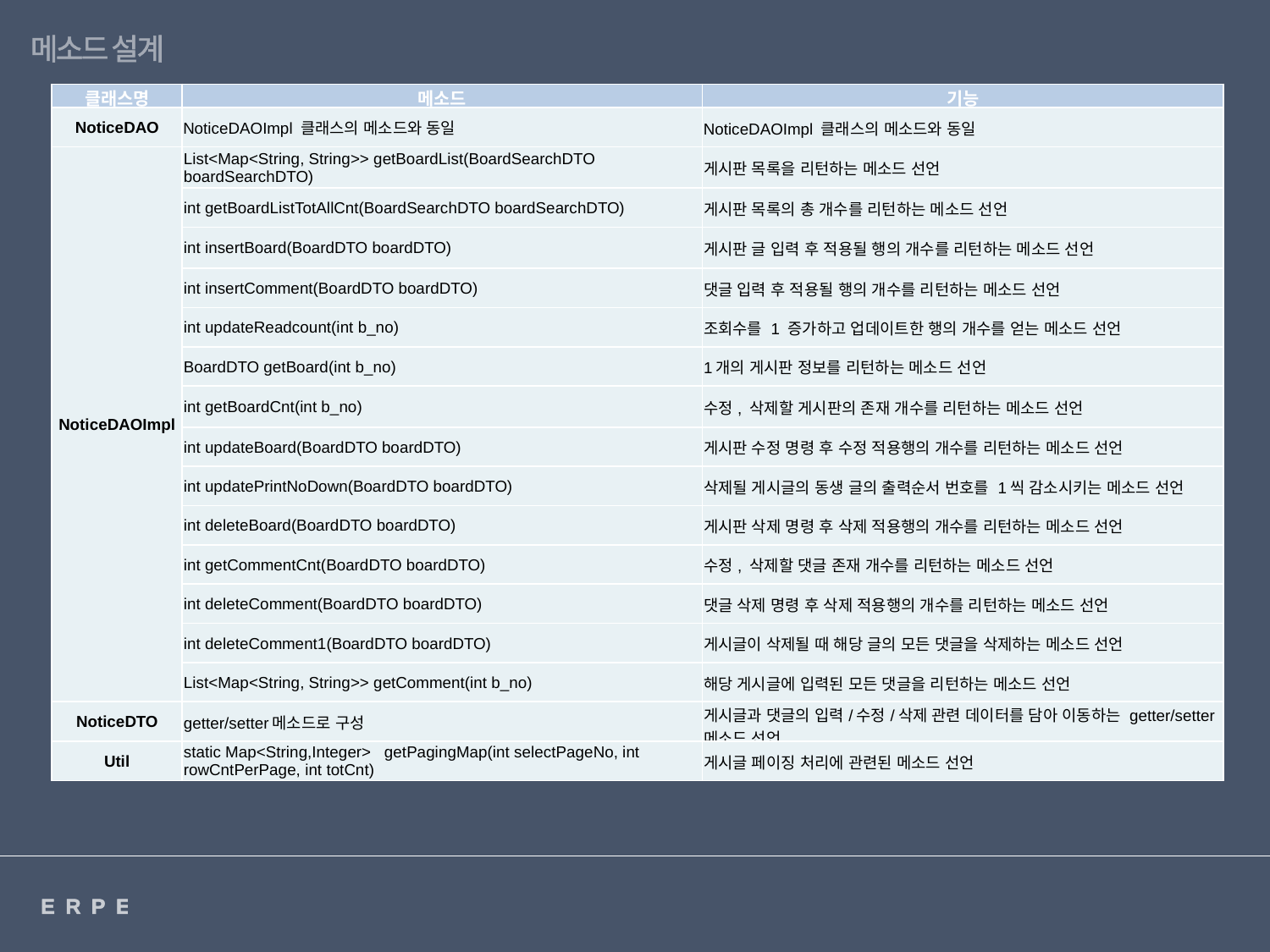

메소드 설계
| 클래스명 | 메소드 | 기능 |
| --- | --- | --- |
| NoticeDAO | NoticeDAOImpl 클래스의 메소드와 동일 | NoticeDAOImpl 클래스의 메소드와 동일 |
| NoticeDAOImpl | List<Map<String, String>> getBoardList(BoardSearchDTO boardSearchDTO) | 게시판 목록을 리턴하는 메소드 선언 |
|  | int getBoardListTotAllCnt(BoardSearchDTO boardSearchDTO) | 게시판 목록의 총 개수를 리턴하는 메소드 선언 |
|  | int insertBoard(BoardDTO boardDTO) | 게시판 글 입력 후 적용될 행의 개수를 리턴하는 메소드 선언 |
|  | int insertComment(BoardDTO boardDTO) | 댓글 입력 후 적용될 행의 개수를 리턴하는 메소드 선언 |
|  | int updateReadcount(int b\_no) | 조회수를 1 증가하고 업데이트한 행의 개수를 얻는 메소드 선언 |
|  | BoardDTO getBoard(int b\_no) | 1개의 게시판 정보를 리턴하는 메소드 선언 |
|  | int getBoardCnt(int b\_no) | 수정, 삭제할 게시판의 존재 개수를 리턴하는 메소드 선언 |
|  | int updateBoard(BoardDTO boardDTO) | 게시판 수정 명령 후 수정 적용행의 개수를 리턴하는 메소드 선언 |
|  | int updatePrintNoDown(BoardDTO boardDTO) | 삭제될 게시글의 동생 글의 출력순서 번호를 1씩 감소시키는 메소드 선언 |
|  | int deleteBoard(BoardDTO boardDTO) | 게시판 삭제 명령 후 삭제 적용행의 개수를 리턴하는 메소드 선언 |
|  | int getCommentCnt(BoardDTO boardDTO) | 수정, 삭제할 댓글 존재 개수를 리턴하는 메소드 선언 |
|  | int deleteComment(BoardDTO boardDTO) | 댓글 삭제 명령 후 삭제 적용행의 개수를 리턴하는 메소드 선언 |
|  | int deleteComment1(BoardDTO boardDTO) | 게시글이 삭제될 때 해당 글의 모든 댓글을 삭제하는 메소드 선언 |
|  | List<Map<String, String>> getComment(int b\_no) | 해당 게시글에 입력된 모든 댓글을 리턴하는 메소드 선언 |
| NoticeDTO | getter/setter메소드로 구성 | 게시글과 댓글의 입력/수정/삭제 관련 데이터를 담아 이동하는 getter/setter 메소드 선언 |
| Util | static Map<String,Integer> getPagingMap(int selectPageNo, int rowCntPerPage, int totCnt) | 게시글 페이징 처리에 관련된 메소드 선언 |

ERPERP